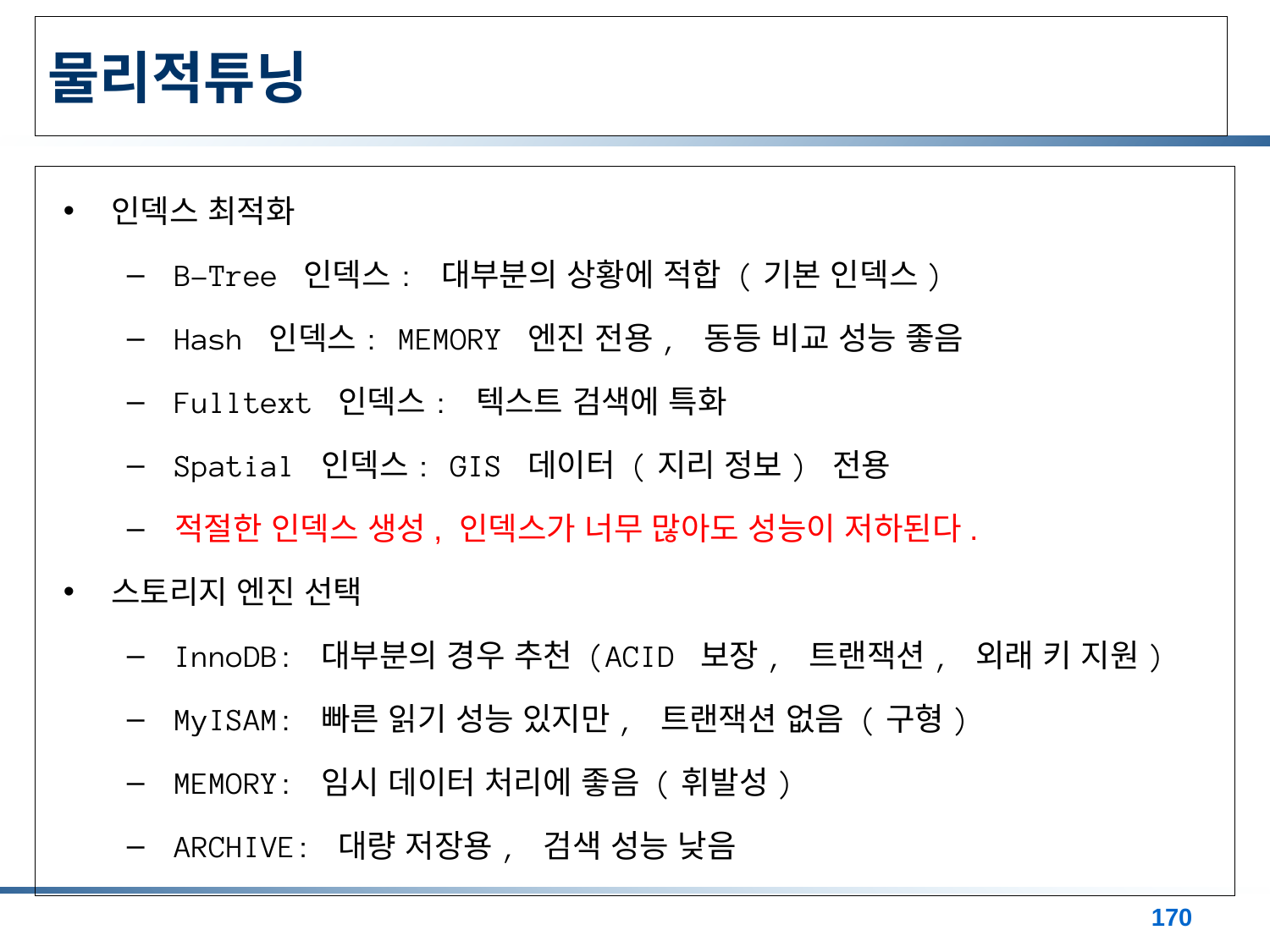

# 물리적튜닝
인덱스 최적화
B-Tree 인덱스: 대부분의 상황에 적합 (기본 인덱스)
Hash 인덱스: MEMORY 엔진 전용, 동등 비교 성능 좋음
Fulltext 인덱스: 텍스트 검색에 특화
Spatial 인덱스: GIS 데이터 (지리 정보) 전용
적절한 인덱스 생성, 인덱스가 너무 많아도 성능이 저하된다.
스토리지 엔진 선택
InnoDB: 대부분의 경우 추천 (ACID 보장, 트랜잭션, 외래 키 지원)
MyISAM: 빠른 읽기 성능 있지만, 트랜잭션 없음 (구형)
MEMORY: 임시 데이터 처리에 좋음 (휘발성)
ARCHIVE: 대량 저장용, 검색 성능 낮음